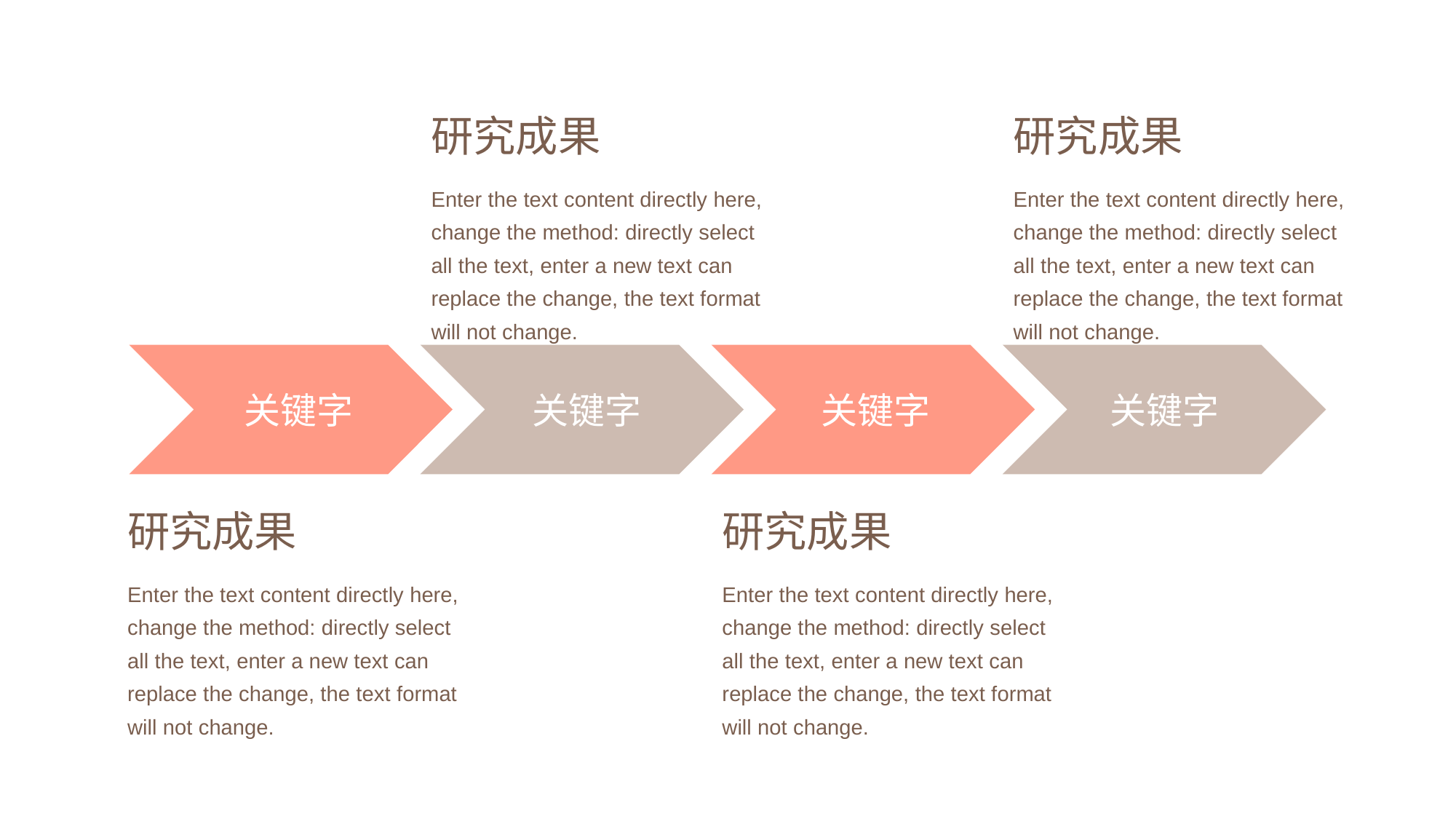

研究成果
Enter the text content directly here, change the method: directly select all the text, enter a new text can replace the change, the text format will not change.
研究成果
Enter the text content directly here, change the method: directly select all the text, enter a new text can replace the change, the text format will not change.

关键字
关键字
关键字
关键字
研究成果
Enter the text content directly here, change the method: directly select all the text, enter a new text can replace the change, the text format will not change.
研究成果
Enter the text content directly here, change the method: directly select all the text, enter a new text can replace the change, the text format will not change.